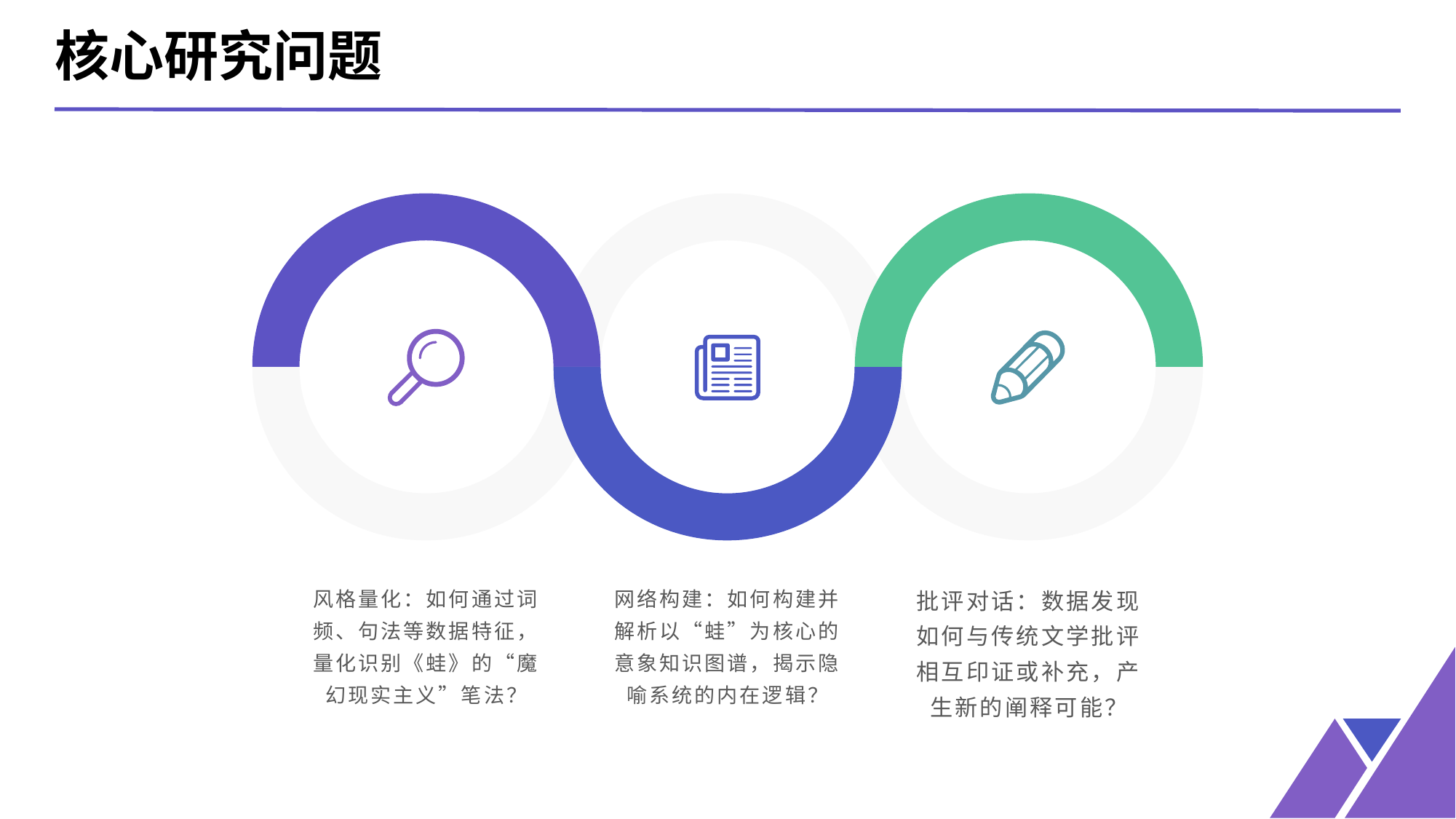

核心研究问题

批评对话：数据发现如何与传统文学批评相互印证或补充，产生新的阐释可能？
风格量化：如何通过词频、句法等数据特征，量化识别《蛙》的“魔幻现实主义”笔法？
网络构建：如何构建并解析以“蛙”为核心的意象知识图谱，揭示隐喻系统的内在逻辑？